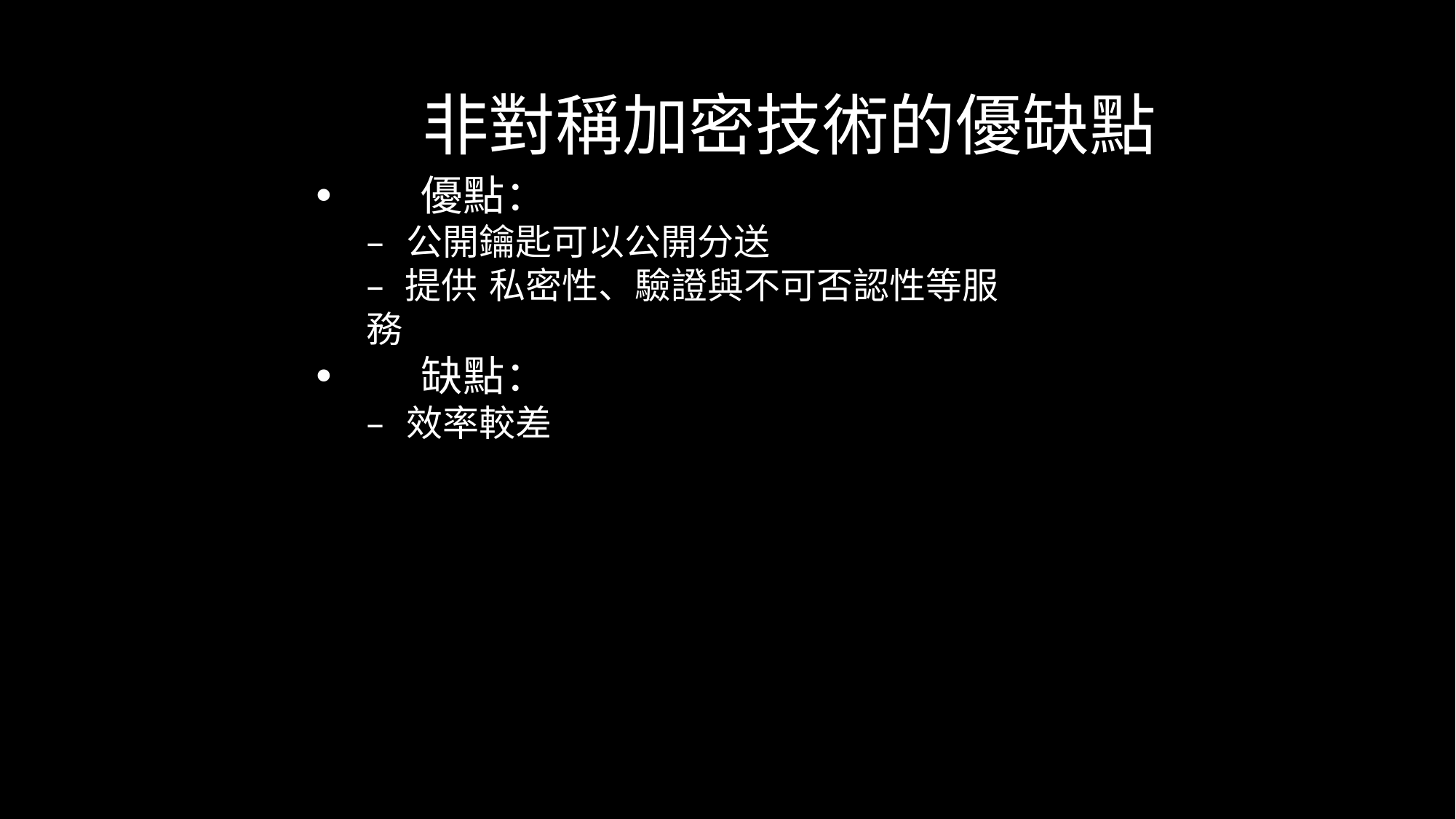

非對稱加密技術的優缺點
•	優點：
– 公開鑰匙可以公開分送
– 提供 私密性、驗證與不可否認性等服務
•	缺點：
– 效率較差